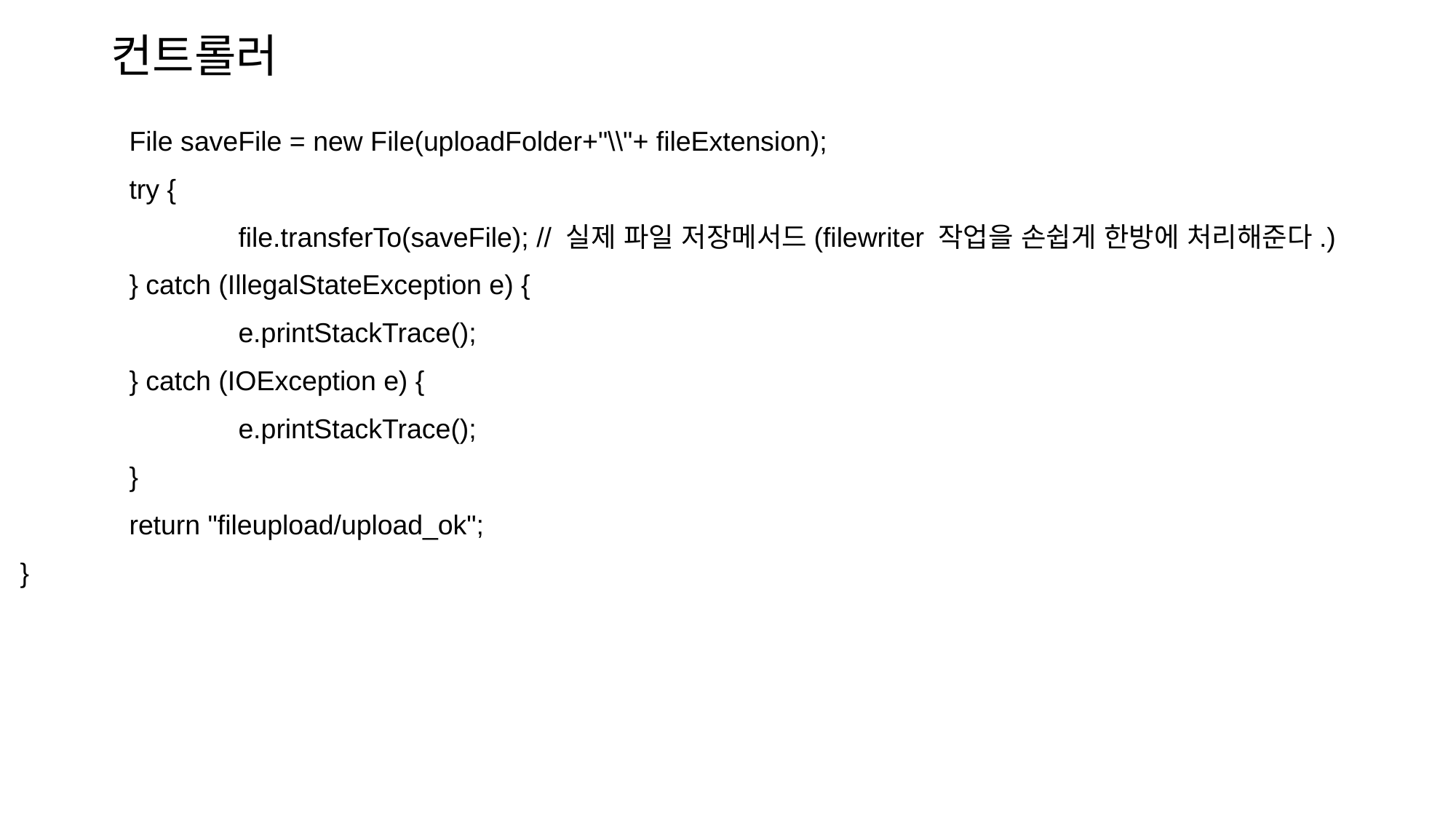

# 컨트롤러
	File saveFile = new File(uploadFolder+"\\"+ fileExtension);
	try {
		file.transferTo(saveFile); // 실제 파일 저장메서드(filewriter 작업을 손쉽게 한방에 처리해준다.)
	} catch (IllegalStateException e) {
		e.printStackTrace();
	} catch (IOException e) {
		e.printStackTrace();
	}
	return "fileupload/upload_ok";
}